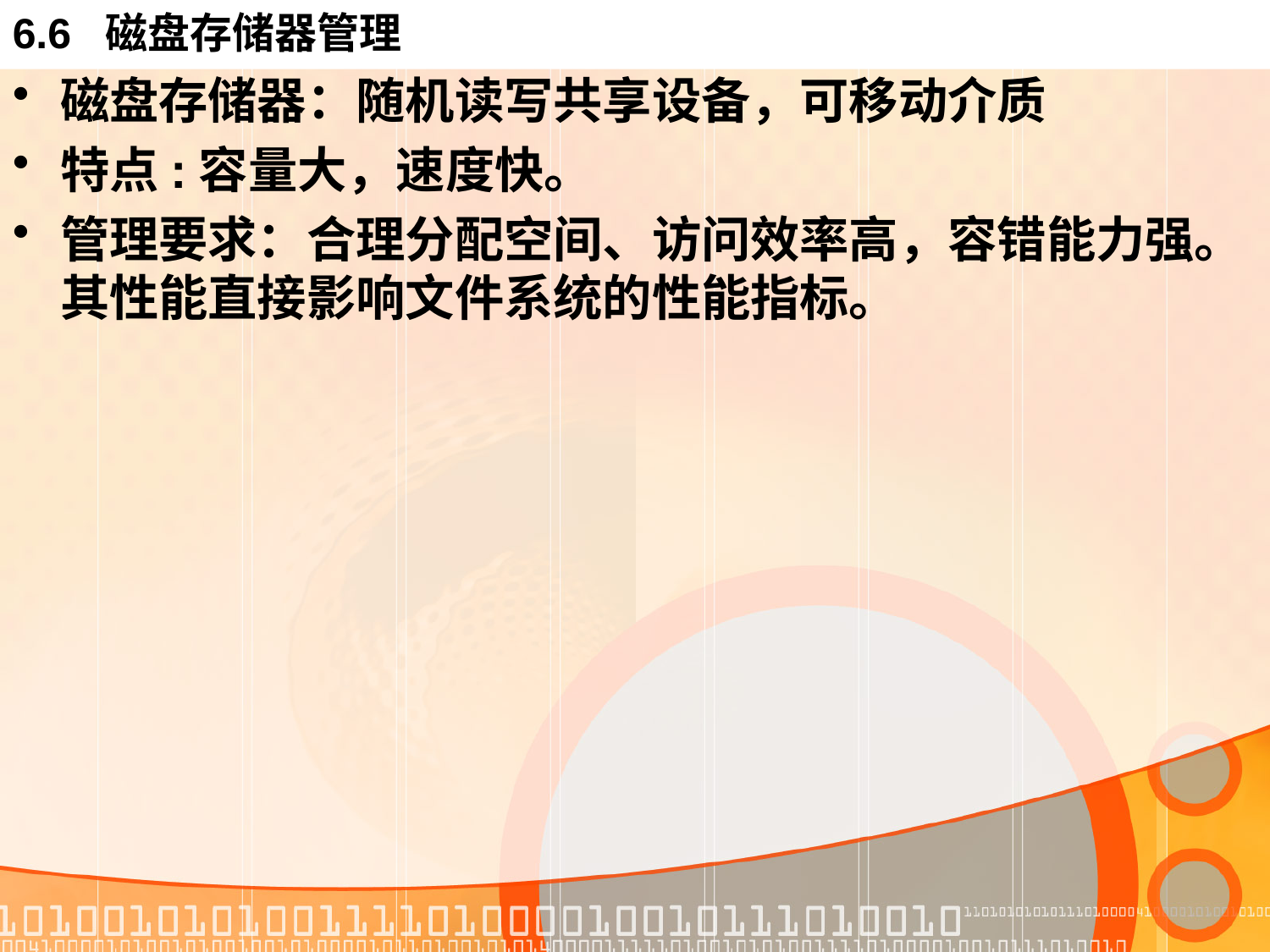

# 6.6  磁盘存储器管理
磁盘存储器：随机读写共享设备，可移动介质
特点:容量大，速度快。
管理要求：合理分配空间、访问效率高，容错能力强。其性能直接影响文件系统的性能指标。